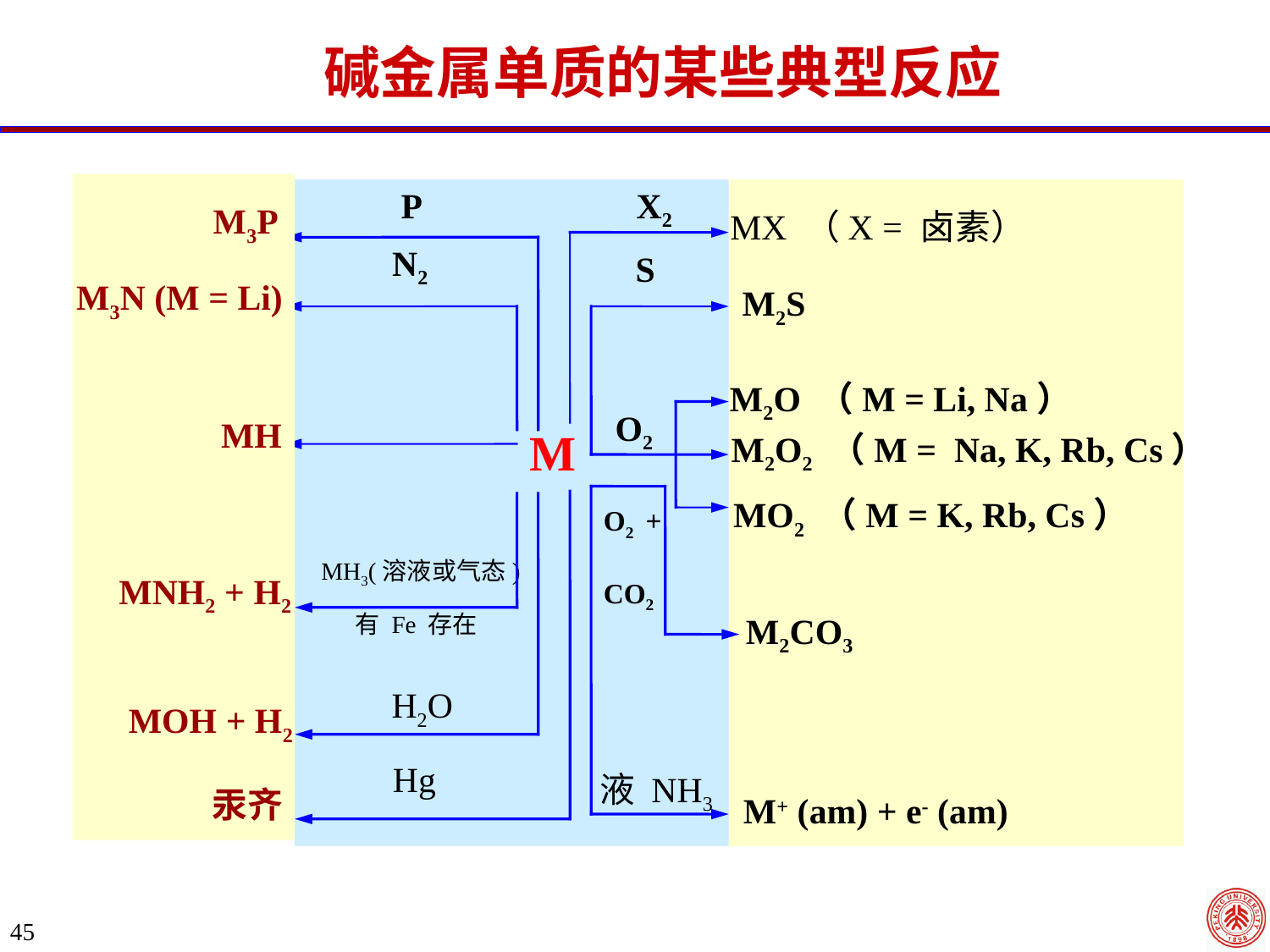

# 碱金属单质的某些典型反应

M3P
M3N (M = Li)
MH
MNH2 + H2
MOH + H2
汞齐
P
X2

N2

S

O2

M

O2   +   CO2

MH3(溶液或气态)
有 Fe 存在

H2O

Hg
液 NH3

MX （X = 卤素）
M2S
M2O （M = Li, Na）
M2O2 （M =  Na, K, Rb, Cs）
MO2 （M = K, Rb, Cs）
M2CO3
M+ (am) + e- (am)
45